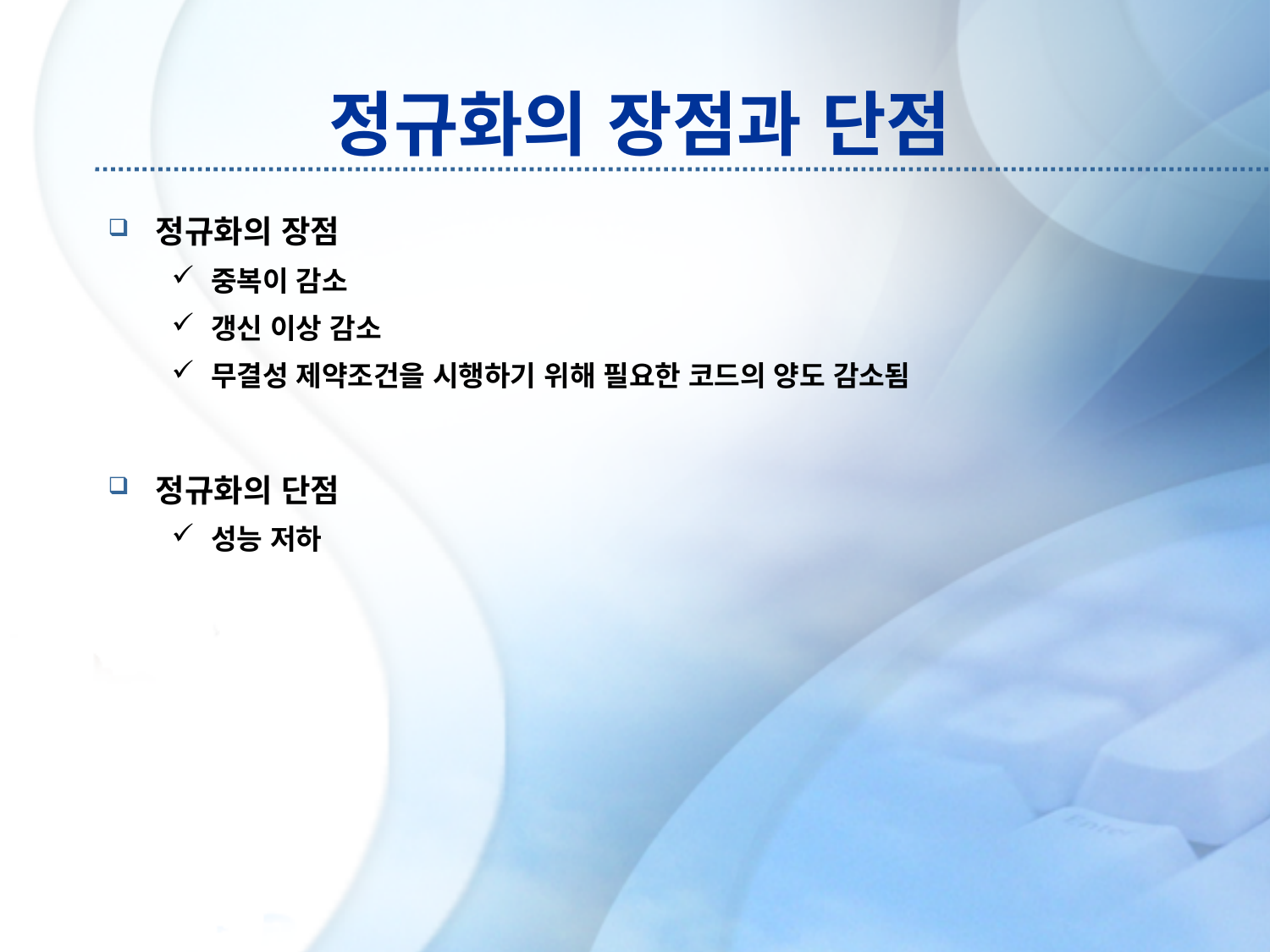

# 정규화의 장점과 단점
정규화의 장점
중복이 감소
갱신 이상 감소
무결성 제약조건을 시행하기 위해 필요한 코드의 양도 감소됨

정규화의 단점
성능 저하